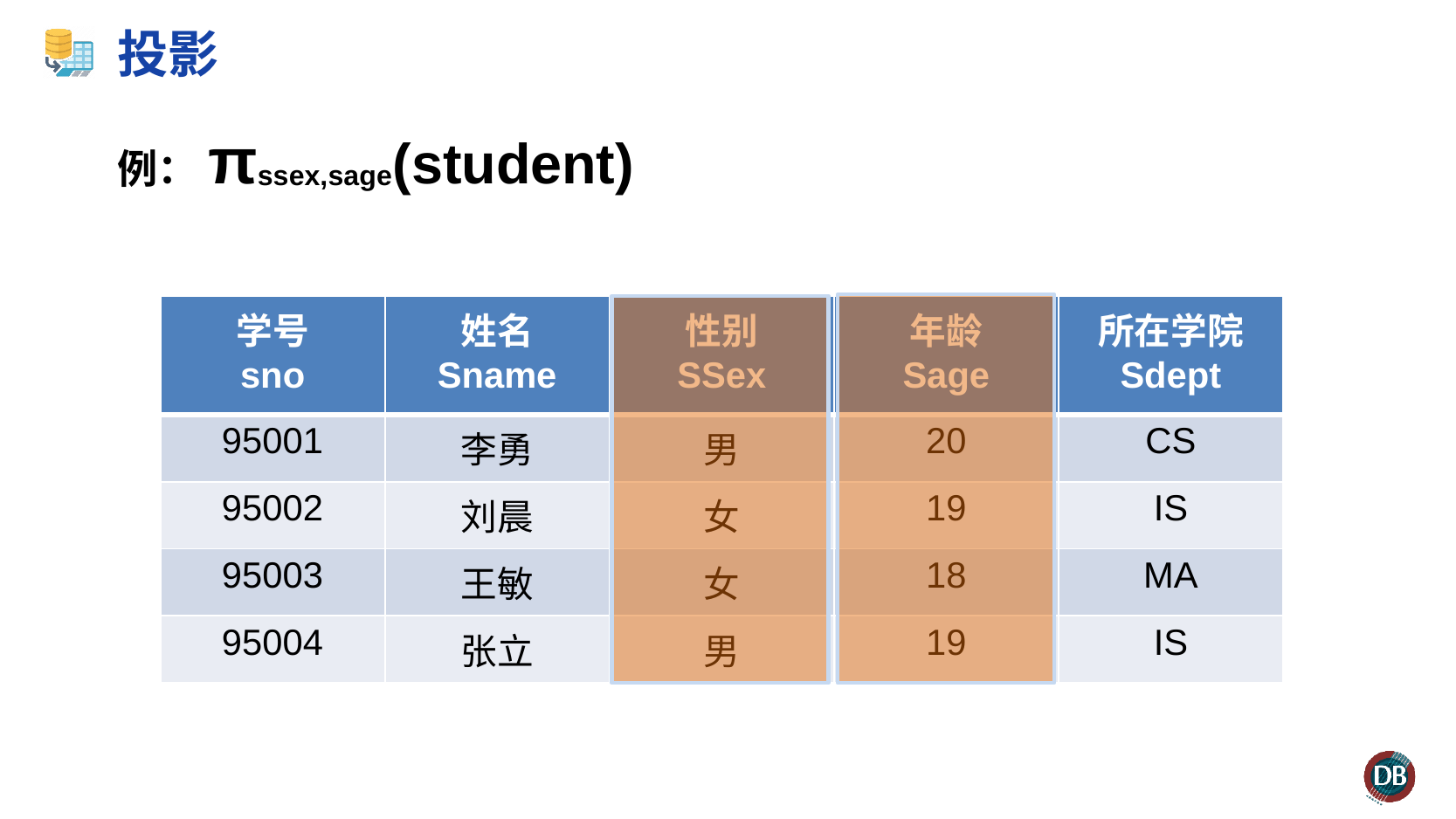

# 投影

例：πssex,sage(student)

| 学号 sno | 姓名 Sname | 性别 SSex | 年龄 Sage | 所在学院 Sdept |
| --- | --- | --- | --- | --- |
| 95001 | 李勇 | 男 | 20 | CS |
| 95002 | 刘晨 | 女 | 19 | IS |
| 95003 | 王敏 | 女 | 18 | MA |
| 95004 | 张立 | 男 | 19 | IS |